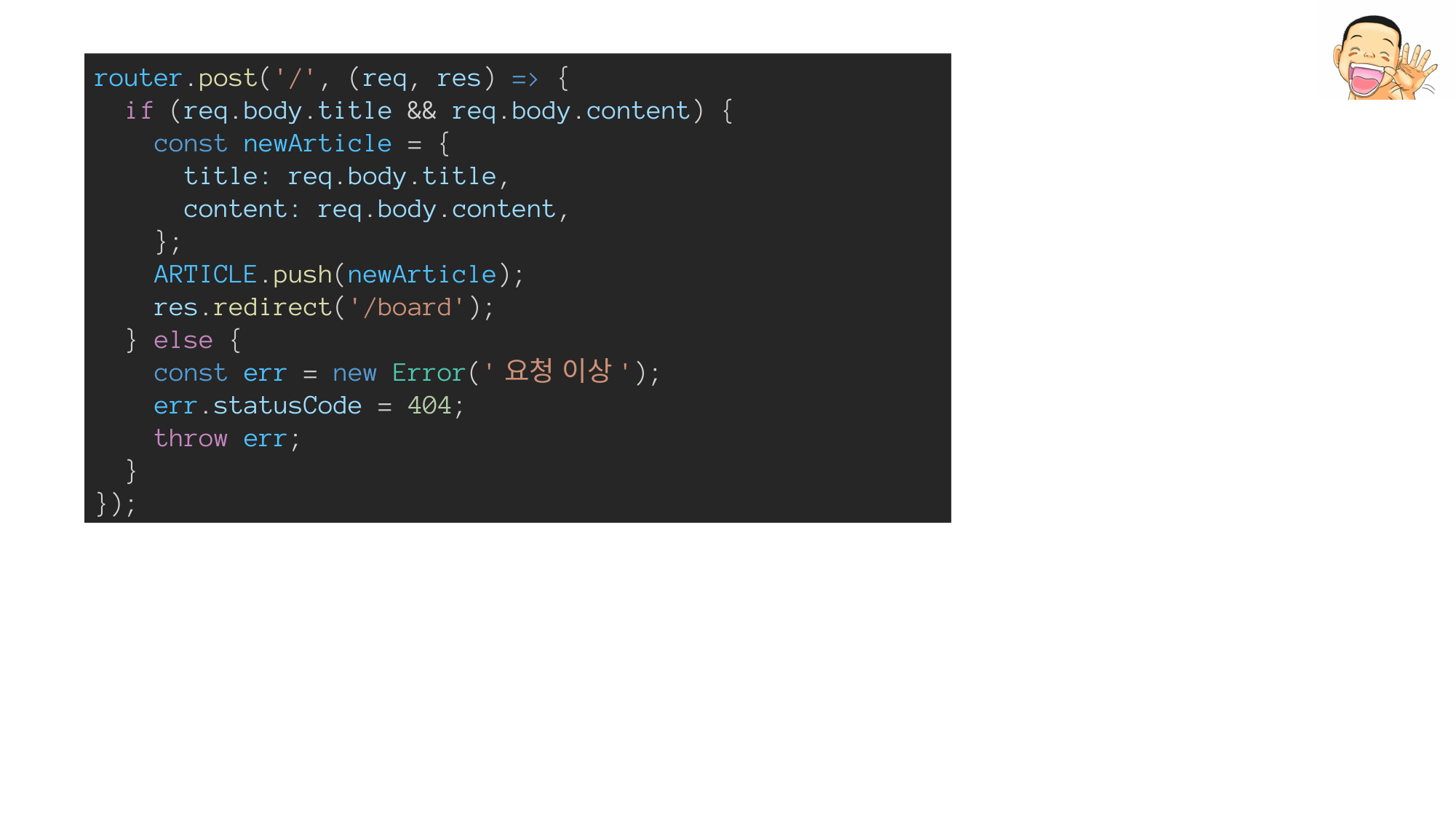

router.post('/', (req, res) => {
  if (req.body.title && req.body.content) {
    const newArticle = {
      title: req.body.title,
      content: req.body.content,
    };
    ARTICLE.push(newArticle);
    res.redirect('/board');
  } else {
    const err = new Error('요청 이상');
    err.statusCode = 404;
    throw err;
  }
});